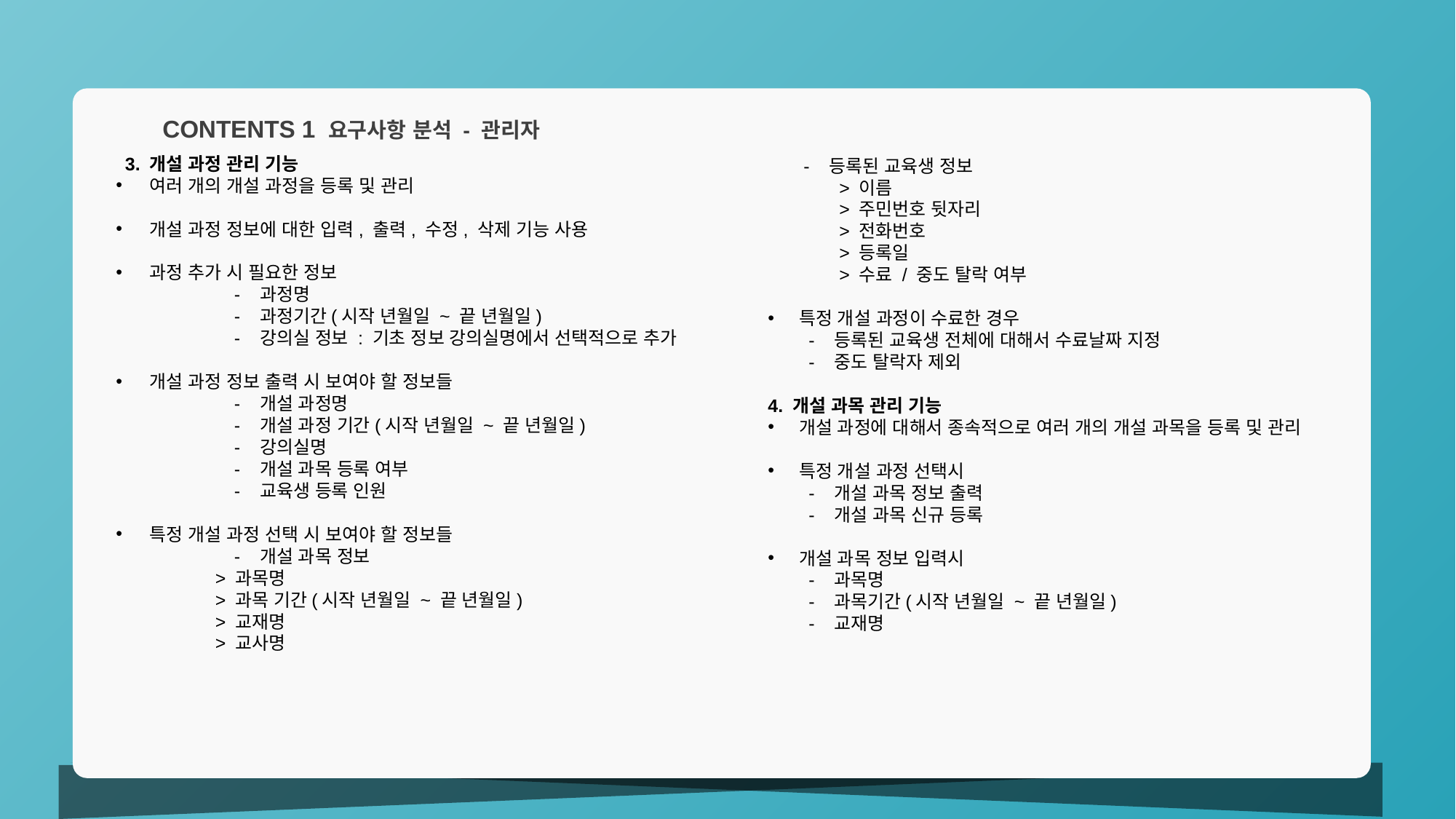

-   등록된 교육생 정보
              > 이름
              > 주민번호 뒷자리
              > 전화번호
              > 등록일
              > 수료 / 중도 탈락 여부

    특정 개설 과정이 수료한 경우
        -   등록된 교육생 전체에 대해서 수료날짜 지정
        -   중도 탈락자 제외

4. 개설 과목 관리 기능
    개설 과정에 대해서 종속적으로 여러 개의 개설 과목을 등록 및 관리

    특정 개설 과정 선택시
        -   개설 과목 정보 출력
        -   개설 과목 신규 등록

    개설 과목 정보 입력시
        -   과목명
        -   과목기간(시작 년월일 ~ 끝 년월일)
        -   교재명

CONTENTS 1 요구사항 분석 - 관리자

3. 개설 과정 관리 기능
    여러 개의 개설 과정을 등록 및 관리

    개설 과정 정보에 대한 입력, 출력, 수정, 삭제 기능 사용

    과정 추가 시 필요한 정보
	-   과정명
	-   과정기간(시작 년월일 ~ 끝 년월일)
	-   강의실 정보 : 기초 정보 강의실명에서 선택적으로 추가

    개설 과정 정보 출력 시 보여야 할 정보들
	-   개설 과정명
	-   개설 과정 기간(시작 년월일 ~ 끝 년월일)
	-   강의실명
	-   개설 과목 등록 여부
	-   교육생 등록 인원

    특정 개설 과정 선택 시 보여야 할 정보들
	-   개설 과목 정보
	       > 과목명
	       > 과목 기간(시작 년월일 ~ 끝 년월일)
	       > 교재명
	       > 교사명